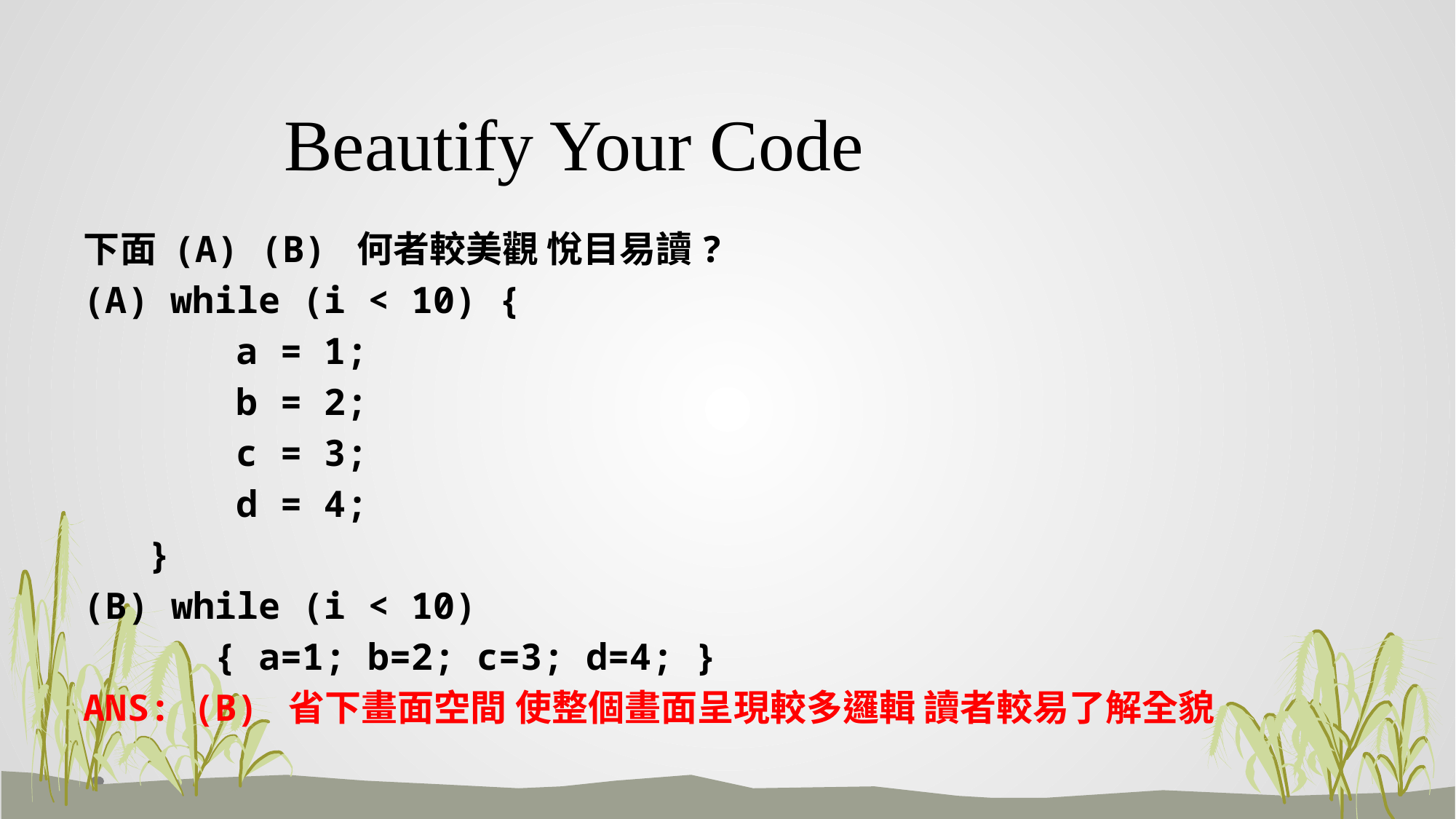

# Beautify Your Code
下面 (A) (B) 何者較美觀 悅目易讀?
 while (i < 10) {
       a = 1;
       b = 2;
       c = 3;
       d = 4;
   }
(B) while (i < 10)
      { a=1; b=2; c=3; d=4; }
ANS: (B) 省下畫面空間 使整個畫面呈現較多邏輯 讀者較易了解全貌